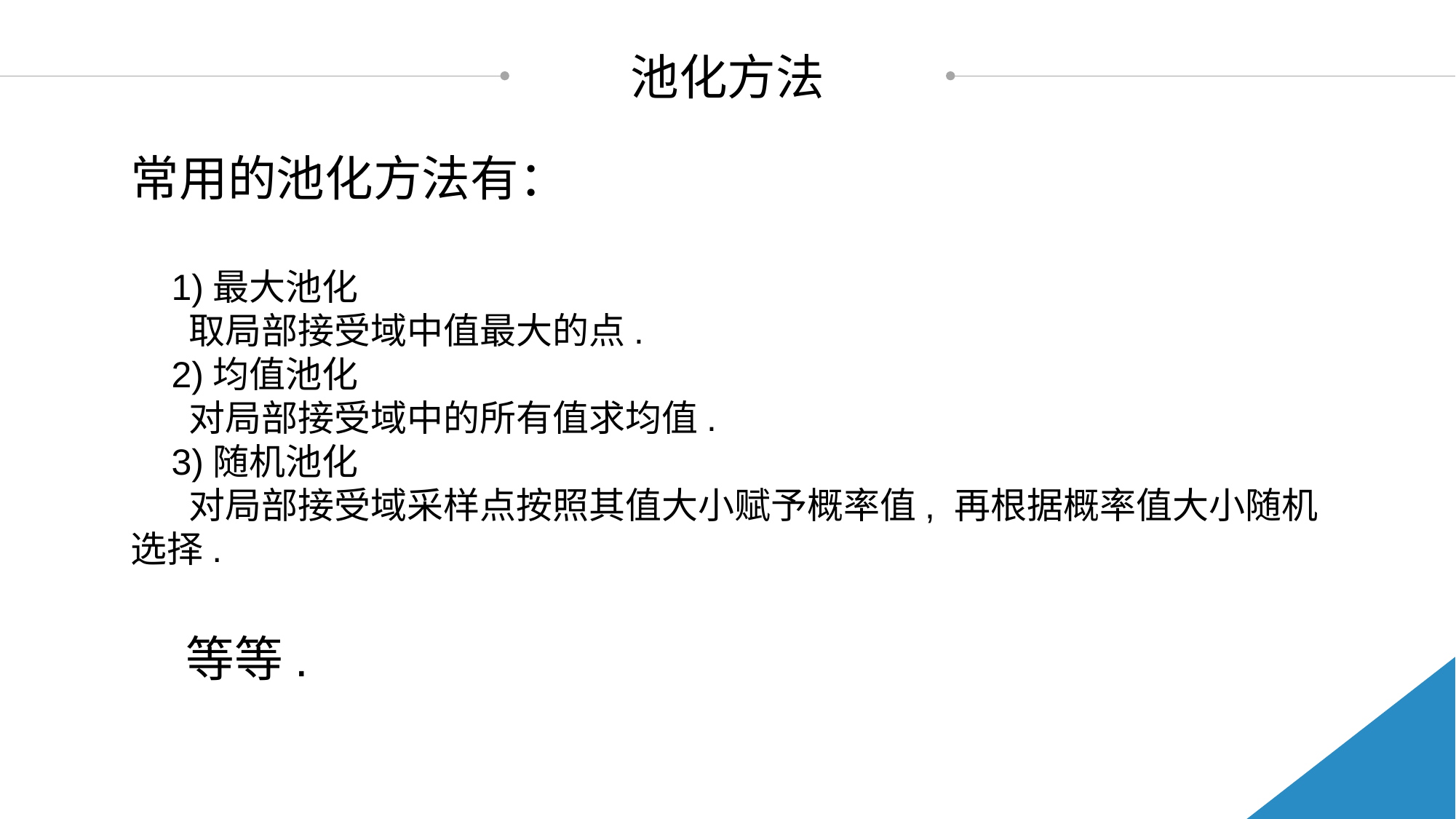

池化方法
常用的池化方法有：

    1)最大池化
      取局部接受域中值最大的点.
    2)均值池化
      对局部接受域中的所有值求均值.
    3)随机池化
      对局部接受域采样点按照其值大小赋予概率值, 再根据概率值大小随机选择.

    等等.